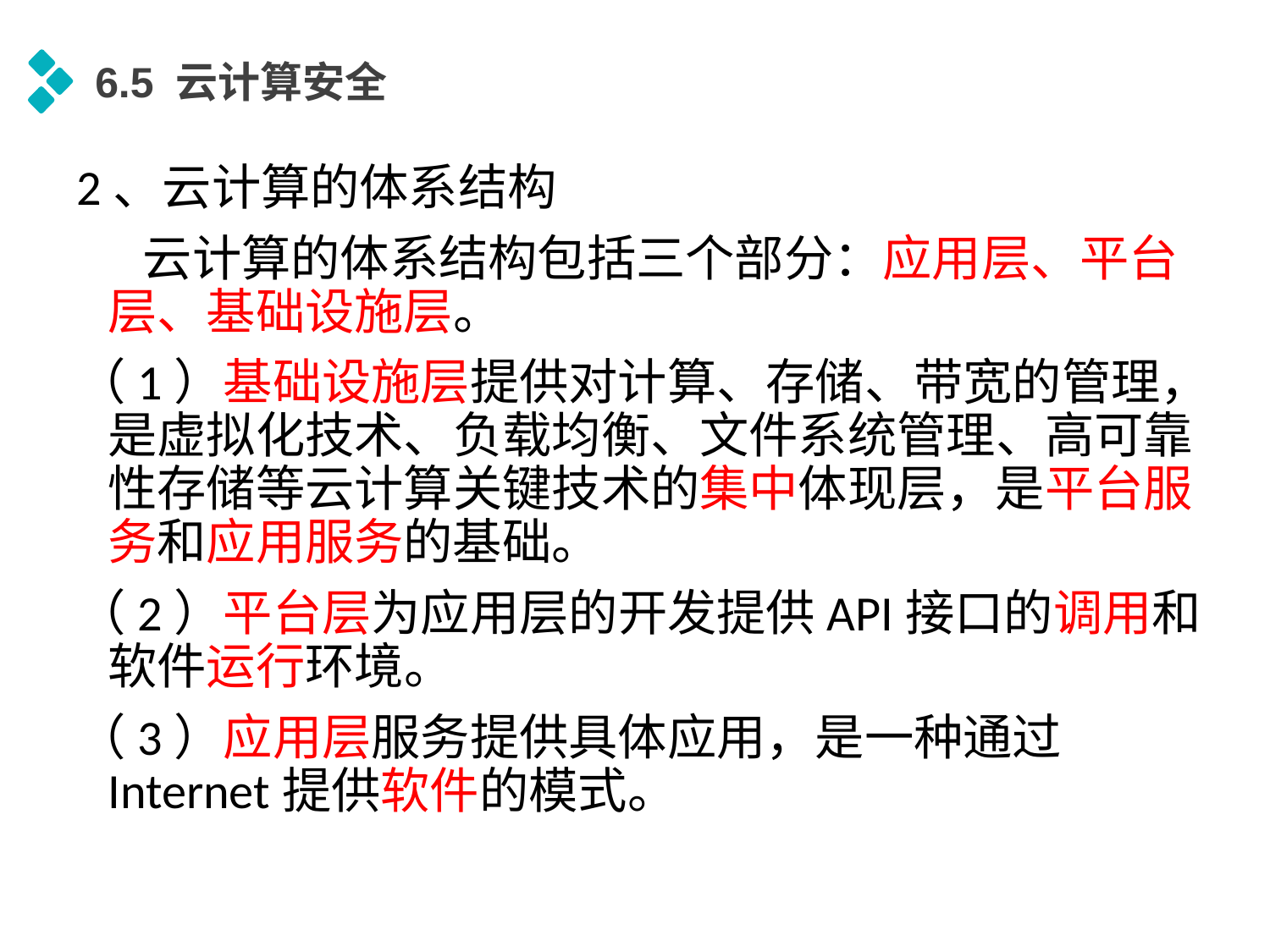

6.5 云计算安全

2、云计算的体系结构
     云计算的体系结构包括三个部分：应用层、平台层、基础设施层。
（1）基础设施层提供对计算、存储、带宽的管理，是虚拟化技术、负载均衡、文件系统管理、高可靠性存储等云计算关键技术的集中体现层，是平台服务和应用服务的基础。
（2）平台层为应用层的开发提供API接口的调用和软件运行环境。
（3）应用层服务提供具体应用，是一种通过Internet提供软件的模式。